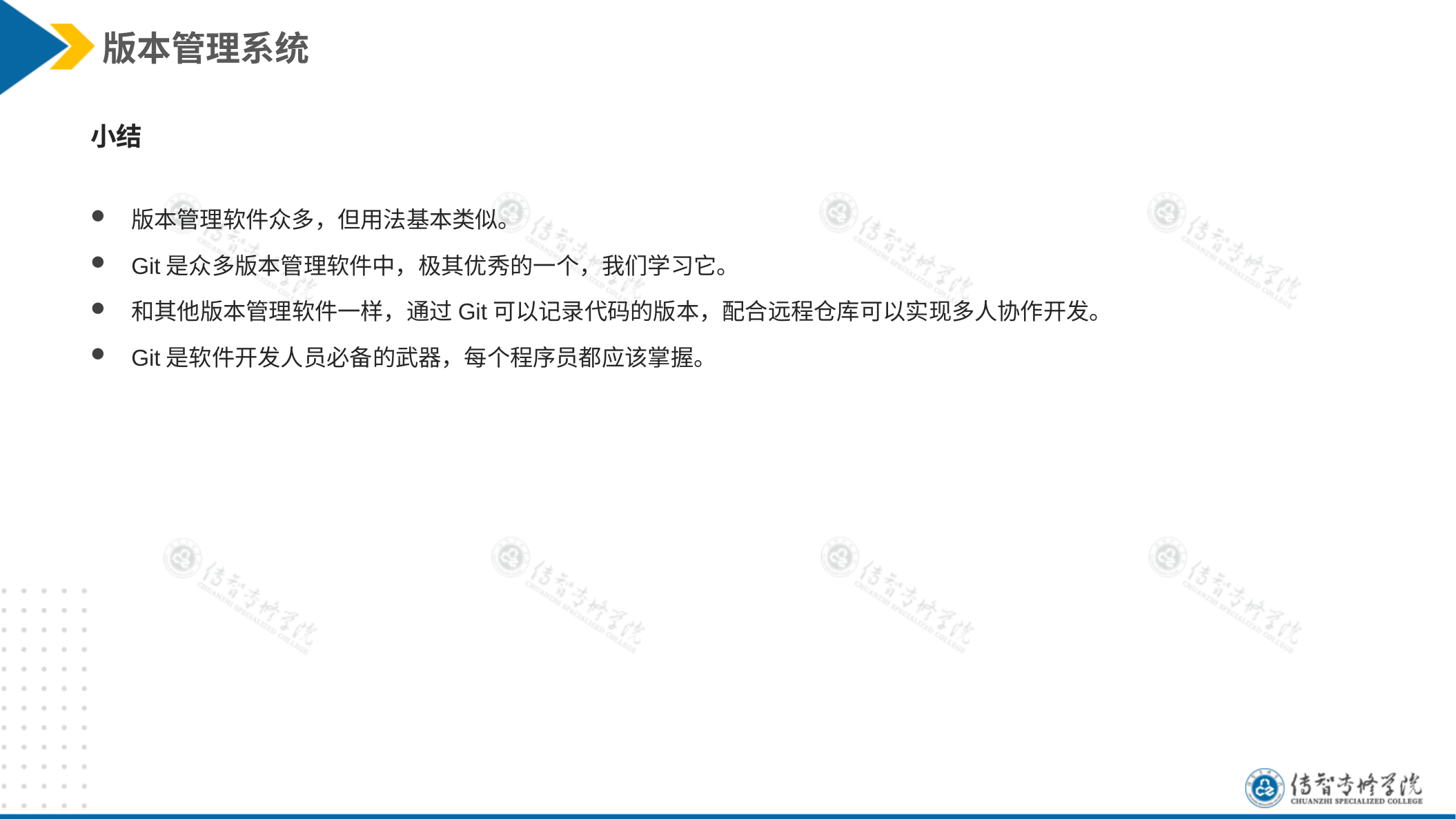

版本管理系统

小结
版本管理软件众多，但用法基本类似。
Git是众多版本管理软件中，极其优秀的一个，我们学习它。
和其他版本管理软件一样，通过Git可以记录代码的版本，配合远程仓库可以实现多人协作开发。
Git是软件开发人员必备的武器，每个程序员都应该掌握。